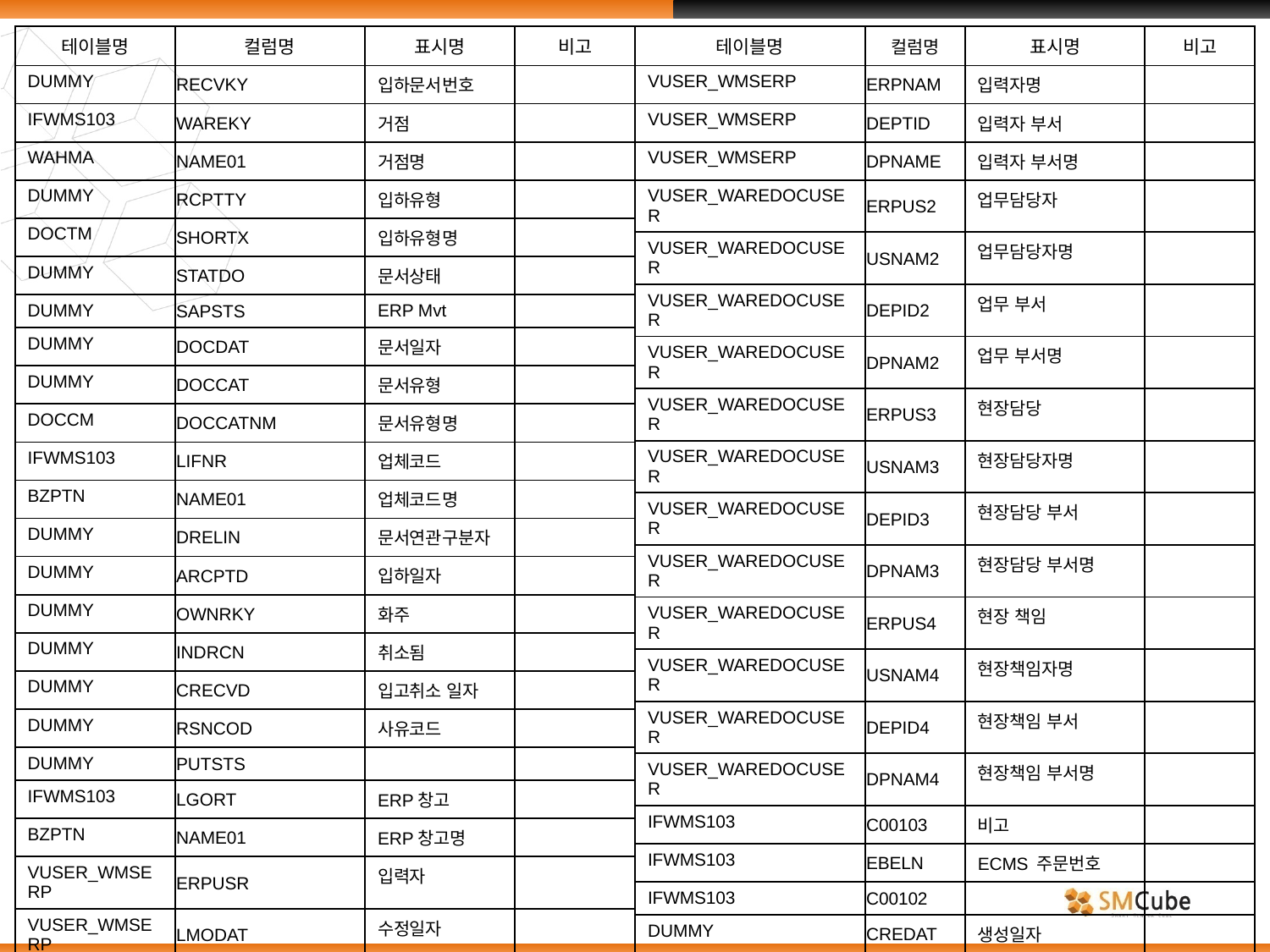

| 테이블명 | 컬럼명 | 표시명 | 비고 |
| --- | --- | --- | --- |
| DUMMY | RECVKY | 입하문서번호 |  |
| IFWMS103 | WAREKY | 거점 |  |
| WAHMA | NAME01 | 거점명 |  |
| DUMMY | RCPTTY | 입하유형 |  |
| DOCTM | SHORTX | 입하유형명 |  |
| DUMMY | STATDO | 문서상태 |  |
| DUMMY | SAPSTS | ERP Mvt |  |
| DUMMY | DOCDAT | 문서일자 |  |
| DUMMY | DOCCAT | 문서유형 |  |
| DOCCM | DOCCATNM | 문서유형명 |  |
| IFWMS103 | LIFNR | 업체코드 |  |
| BZPTN | NAME01 | 업체코드명 |  |
| DUMMY | DRELIN | 문서연관구분자 |  |
| DUMMY | ARCPTD | 입하일자 |  |
| DUMMY | OWNRKY | 화주 |  |
| DUMMY | INDRCN | 취소됨 |  |
| DUMMY | CRECVD | 입고취소 일자 |  |
| DUMMY | RSNCOD | 사유코드 |  |
| DUMMY | PUTSTS |  |  |
| IFWMS103 | LGORT | ERP창고 |  |
| BZPTN | NAME01 | ERP창고명 |  |
| VUSER\_WMSERP | ERPUSR | 입력자 |  |
| VUSER\_WMSERP | LMODAT | 수정일자 |  |
| 테이블명 | 컬럼명 | 표시명 | 비고 |
| --- | --- | --- | --- |
| VUSER\_WMSERP | ERPNAM | 입력자명 |  |
| VUSER\_WMSERP | DEPTID | 입력자 부서 |  |
| VUSER\_WMSERP | DPNAME | 입력자 부서명 |  |
| VUSER\_WAREDOCUSER | ERPUS2 | 업무담당자 |  |
| VUSER\_WAREDOCUSER | USNAM2 | 업무담당자명 |  |
| VUSER\_WAREDOCUSER | DEPID2 | 업무 부서 |  |
| VUSER\_WAREDOCUSER | DPNAM2 | 업무 부서명 |  |
| VUSER\_WAREDOCUSER | ERPUS3 | 현장담당 |  |
| VUSER\_WAREDOCUSER | USNAM3 | 현장담당자명 |  |
| VUSER\_WAREDOCUSER | DEPID3 | 현장담당 부서 |  |
| VUSER\_WAREDOCUSER | DPNAM3 | 현장담당 부서명 |  |
| VUSER\_WAREDOCUSER | ERPUS4 | 현장 책임 |  |
| VUSER\_WAREDOCUSER | USNAM4 | 현장책임자명 |  |
| VUSER\_WAREDOCUSER | DEPID4 | 현장책임 부서 |  |
| VUSER\_WAREDOCUSER | DPNAM4 | 현장책임 부서명 |  |
| IFWMS103 | C00103 | 비고 |  |
| IFWMS103 | EBELN | ECMS 주문번호 |  |
| IFWMS103 | C00102 |  |  |
| DUMMY | CREDAT | 생성일자 |  |
| DUMMY | CRETIM | 생성시간 |  |
| DUMMY | CREUSR | 생성자 |  |
| DUMMY | CUSRNM | 생성자명 |  |
| DUMMY | LMOTIM | 수정시간 |  |